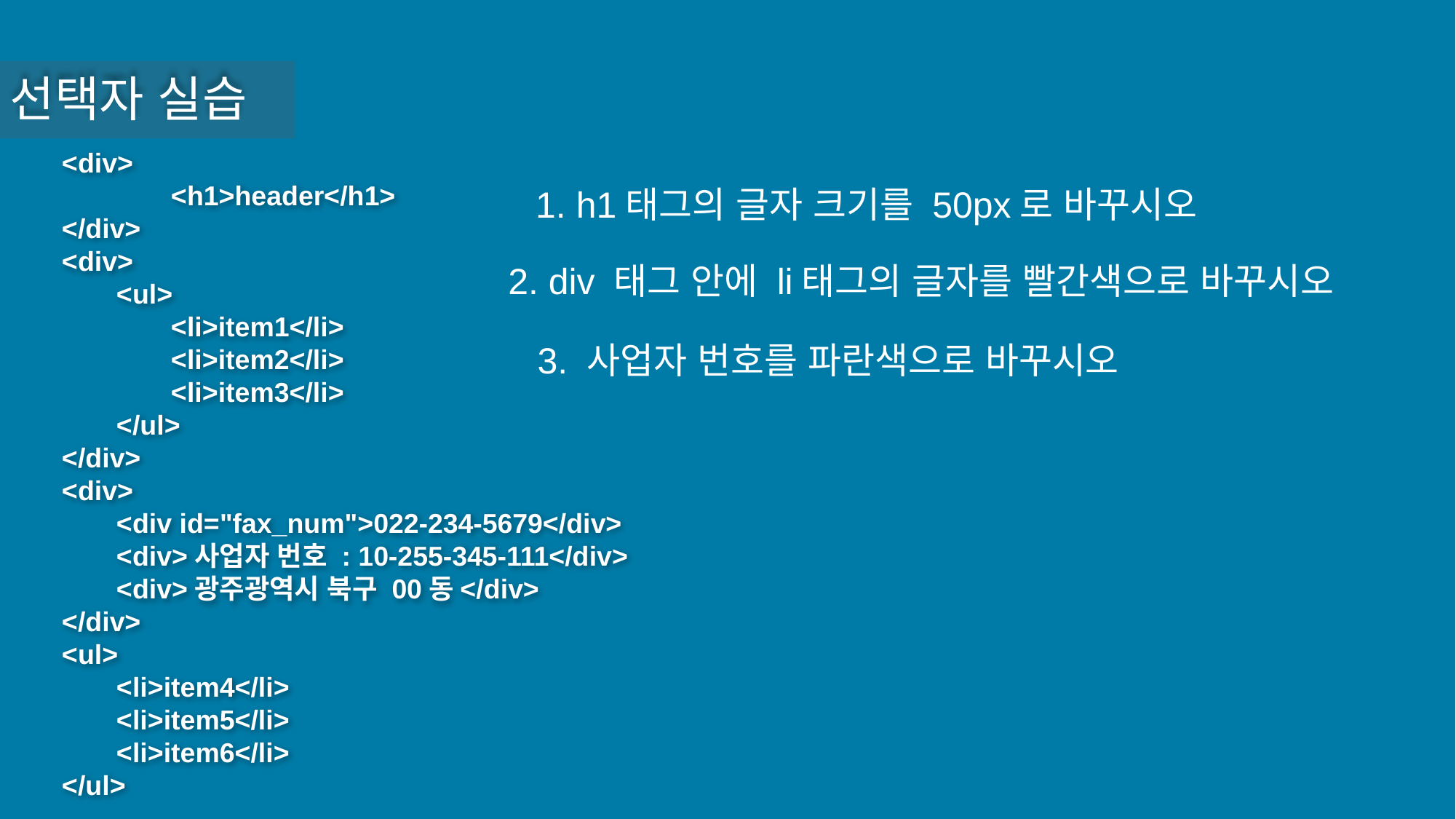

선택자 실습
<div>
	<h1>header</h1>
</div>
<div>
<ul>
<li>item1</li>
<li>item2</li>
<li>item3</li>
</ul>
</div>
<div>
<div id="fax_num">022-234-5679</div>
<div>사업자 번호 : 10-255-345-111</div>
<div>광주광역시 북구 00동</div>
</div>
<ul>
<li>item4</li>
<li>item5</li>
<li>item6</li>
</ul>

1. h1태그의 글자 크기를 50px로 바꾸시오
2. div 태그 안에 li태그의 글자를 빨간색으로 바꾸시오
3. 사업자 번호를 파란색으로 바꾸시오